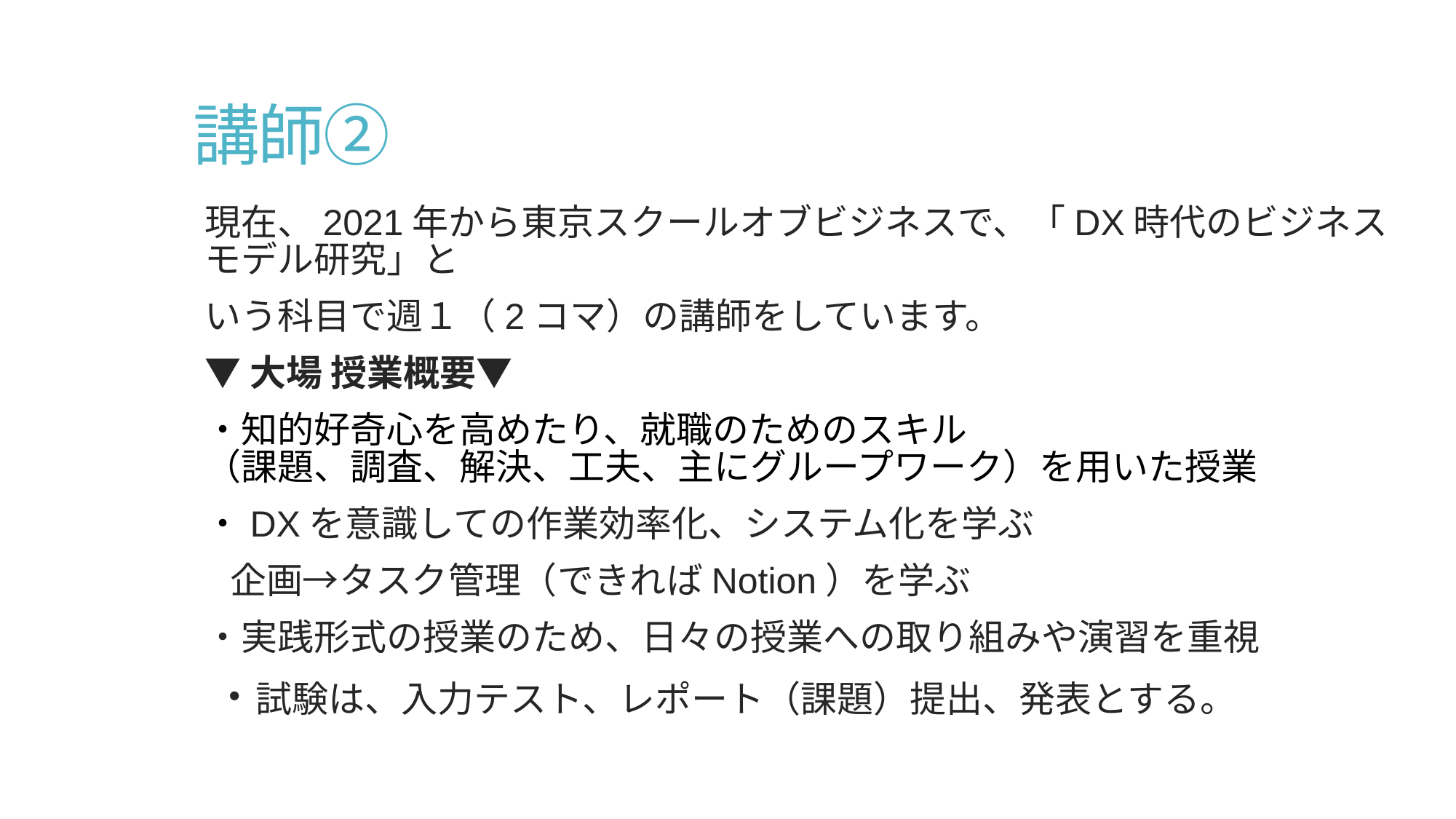

# 講師②
現在、2021年から東京スクールオブビジネスで、「DX時代のビジネスモデル研究」と
いう科目で週１（2コマ）の講師をしています。
▼大場 授業概要▼
・知的好奇心を高めたり、就職のためのスキル
（課題、調査、解決、工夫、主にグループワーク）を用いた授業
・DXを意識しての作業効率化、システム化を学ぶ
  企画→タスク管理（できればNotion）を学ぶ
・実践形式の授業のため、日々の授業への取り組みや演習を重視
 ・試験は、入力テスト、レポート（課題）提出、発表とする。